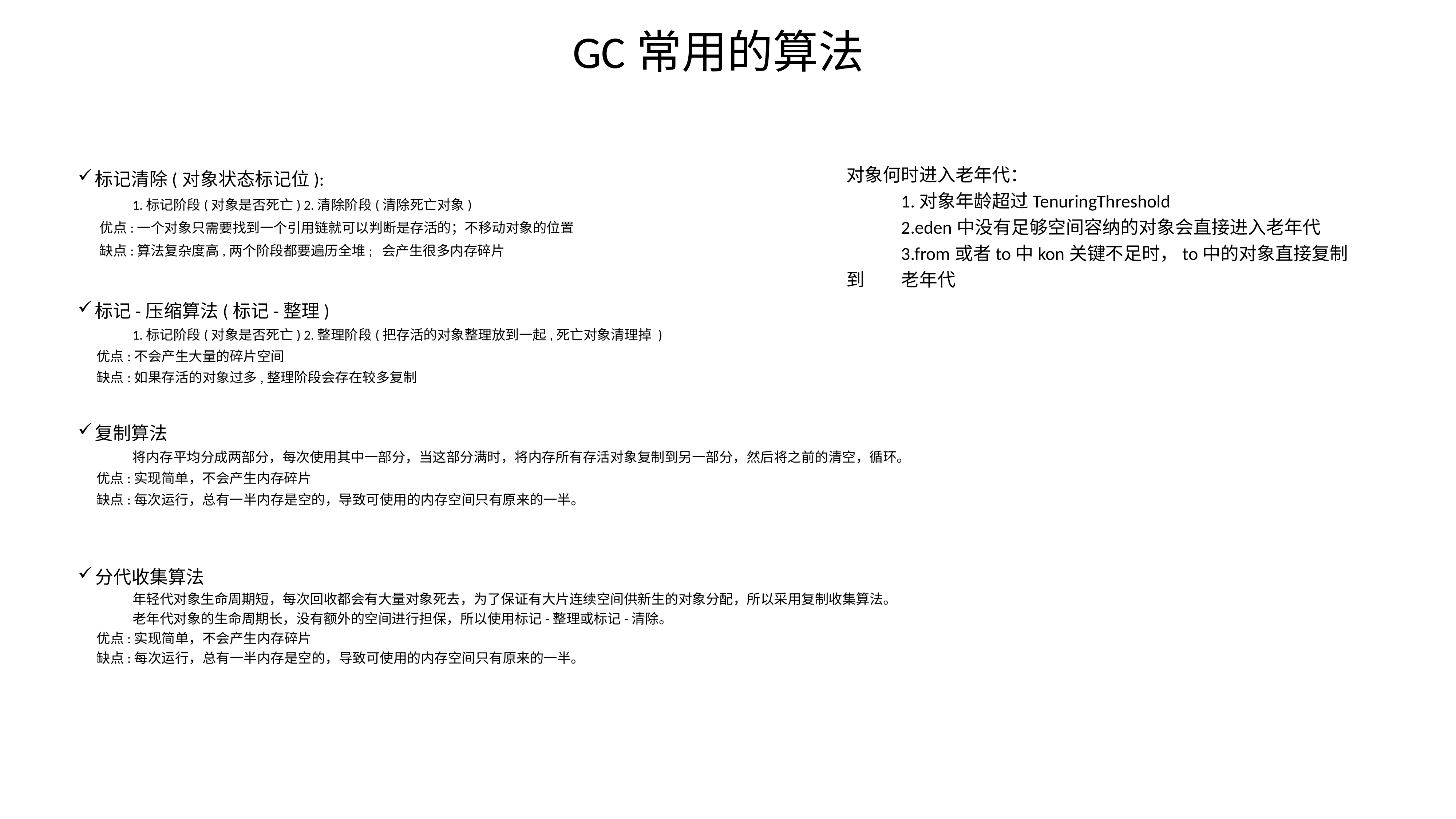

GC常用的算法
标记清除(对象状态标记位):
	1.标记阶段(对象是否死亡) 2.清除阶段(清除死亡对象)
      优点:一个对象只需要找到一个引用链就可以判断是存活的；不移动对象的位置
      缺点:算法复杂度高,两个阶段都要遍历全堆;  会产生很多内存碎片
对象何时进入老年代：
	1.对象年龄超过TenuringThreshold
	2.eden中没有足够空间容纳的对象会直接进入老年代
	3.from或者to中kon关键不足时，to中的对象直接复制到	老年代
标记-压缩算法(标记-整理)
	1.标记阶段(对象是否死亡) 2.整理阶段(把存活的对象整理放到一起,死亡对象清理掉 )
     优点:不会产生大量的碎片空间
     缺点:如果存活的对象过多,整理阶段会存在较多复制
复制算法
	将内存平均分成两部分，每次使用其中一部分，当这部分满时，将内存所有存活对象复制到另一部分，然后将之前的清空，循环。
     优点:实现简单，不会产生内存碎片
     缺点:每次运行，总有一半内存是空的，导致可使用的内存空间只有原来的一半。
分代收集算法
	年轻代对象生命周期短，每次回收都会有大量对象死去，为了保证有大片连续空间供新生的对象分配，所以采用复制收集算法。
	老年代对象的生命周期长，没有额外的空间进行担保，所以使用标记-整理或标记-清除。
     优点:实现简单，不会产生内存碎片
     缺点:每次运行，总有一半内存是空的，导致可使用的内存空间只有原来的一半。